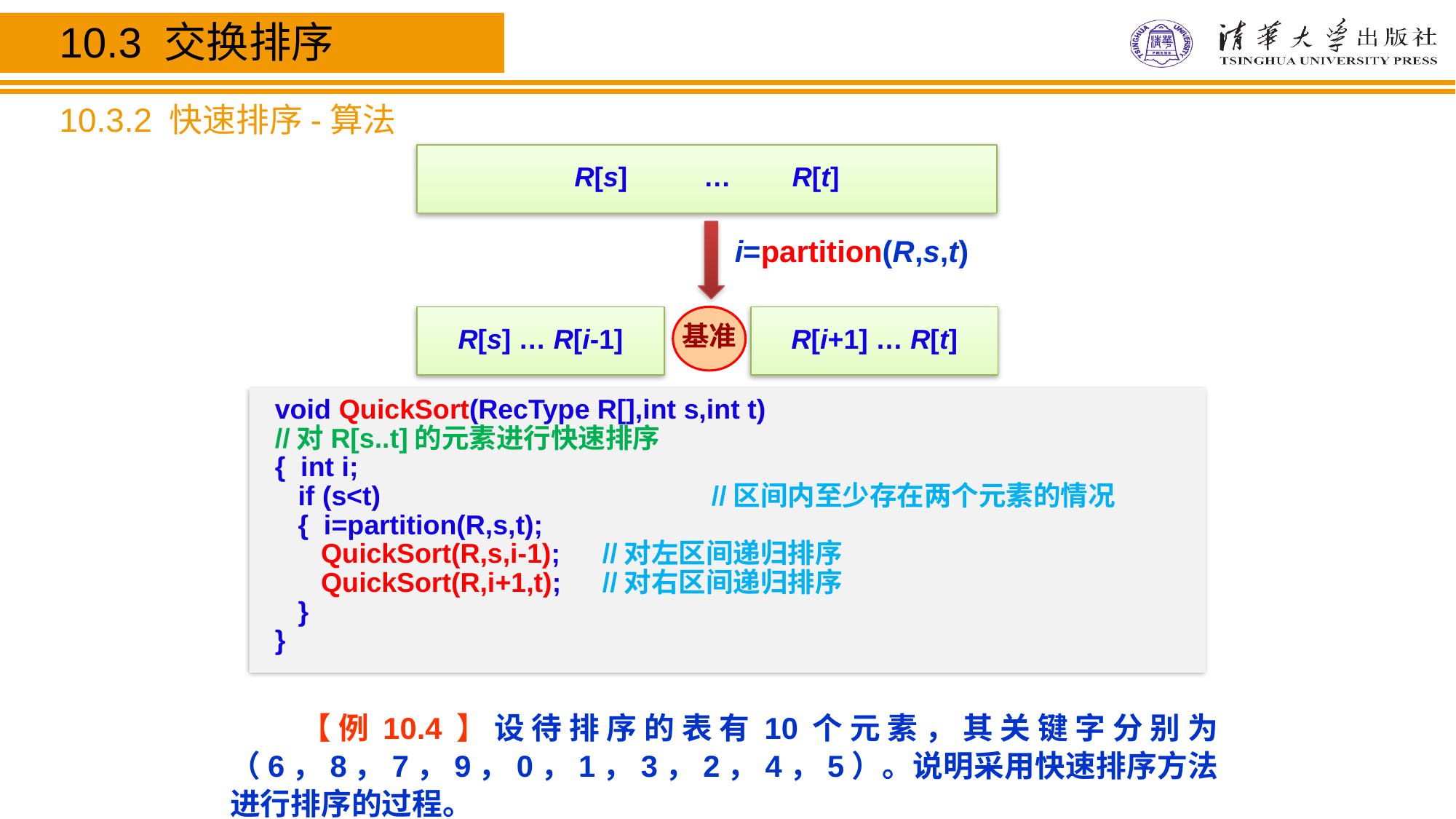

10.3 交换排序
10.3.2 快速排序-算法

R[s]          …        R[t]

i=partition(R,s,t)
R[s] … R[i-1]
基准
R[i+1] … R[t]
void QuickSort(RecType R[],int s,int t)
//对R[s..t]的元素进行快速排序
{  int i;
   if (s<t) 			//区间内至少存在两个元素的情况
   {  i=partition(R,s,t);
      QuickSort(R,s,i-1);	//对左区间递归排序
      QuickSort(R,i+1,t);	//对右区间递归排序
   }
}
    【例10.4】设待排序的表有10个元素，其关键字分别为（6，8，7，9，0，1，3，2，4，5）。说明采用快速排序方法进行排序的过程。